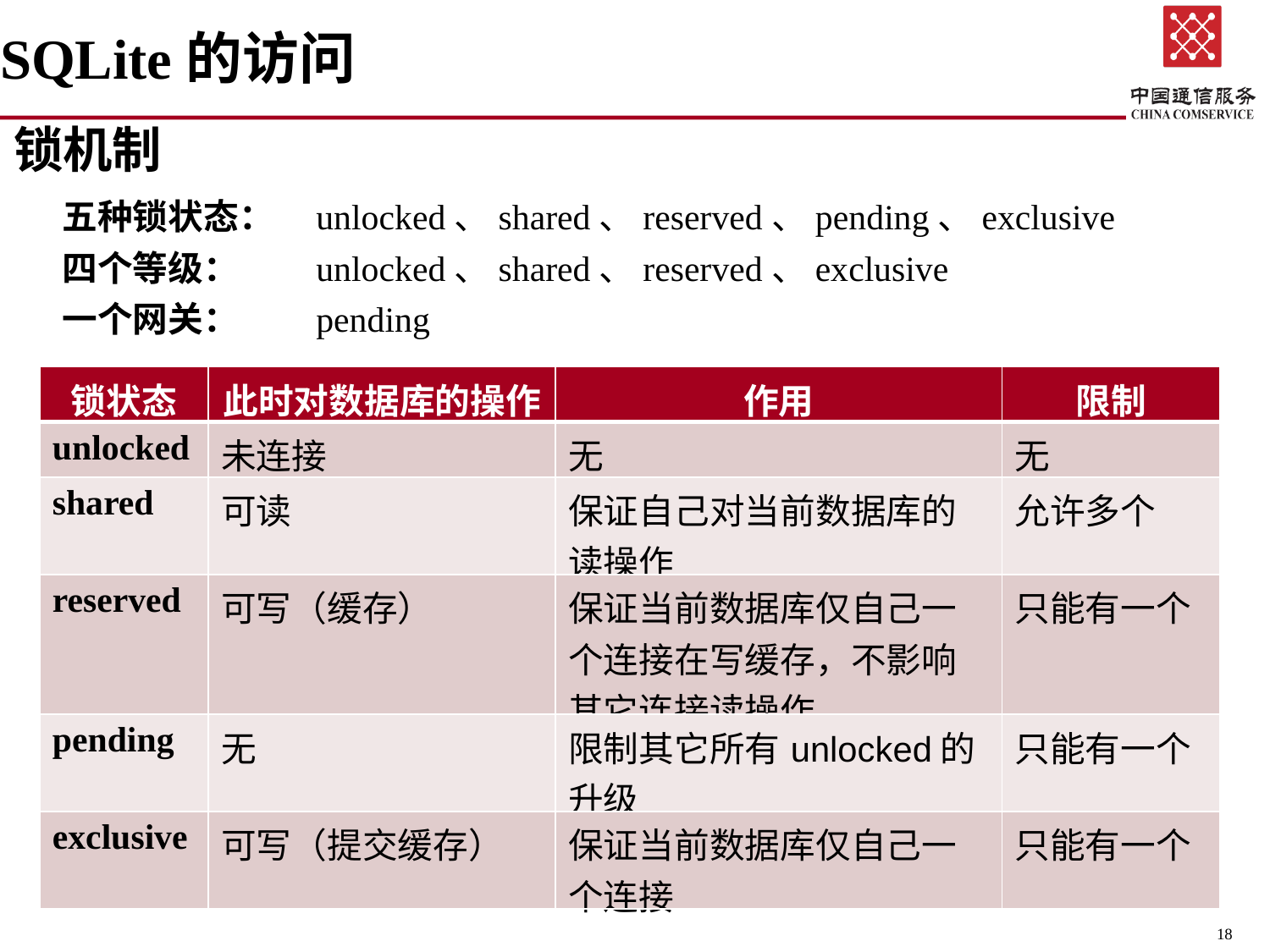

SQLite的访问
锁机制
五种锁状态：	unlocked、shared、reserved、pending、exclusive
四个等级：	unlocked、shared、reserved、exclusive
一个网关：	pending
| 锁状态 | 此时对数据库的操作 | 作用 | 限制 |
| --- | --- | --- | --- |
| unlocked | 未连接 | 无 | 无 |
| shared | 可读 | 保证自己对当前数据库的读操作 | 允许多个 |
| reserved | 可写（缓存） | 保证当前数据库仅自己一个连接在写缓存，不影响其它连接读操作 | 只能有一个 |
| pending | 无 | 限制其它所有unlocked的升级 | 只能有一个 |
| exclusive | 可写（提交缓存） | 保证当前数据库仅自己一个连接 | 只能有一个 |